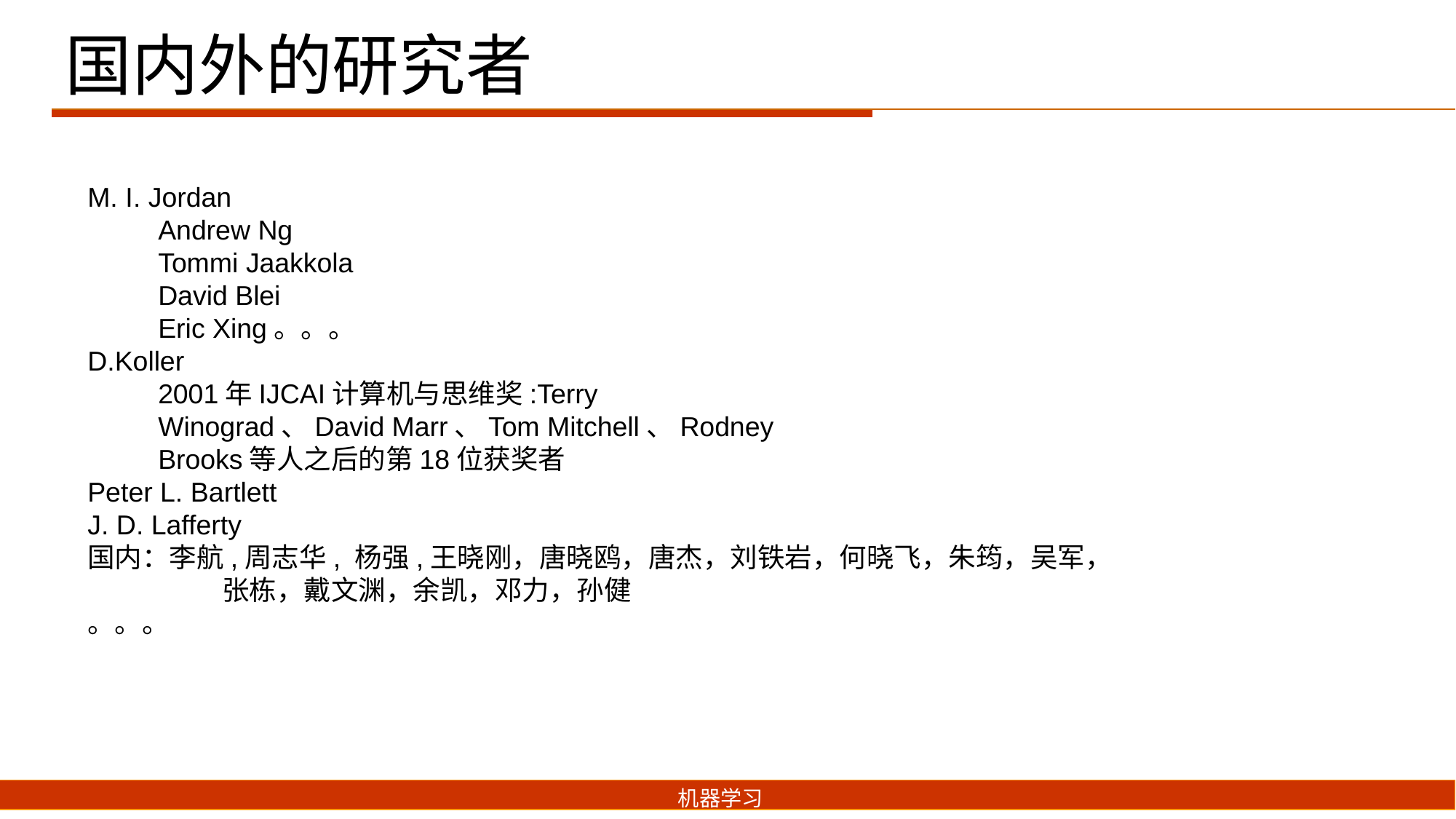

国内外的研究者
M. I. Jordan
Andrew Ng
Tommi Jaakkola
David Blei
Eric Xing。。。
D.Koller
2001年IJCAI计算机与思维奖:Terry
Winograd、David Marr、Tom Mitchell、Rodney
Brooks等人之后的第18位获奖者
Peter L. Bartlett
J. D. Lafferty
国内：李航,周志华, 杨强,王晓刚，唐晓鸥，唐杰，刘铁岩，何晓飞，朱筠，吴军，
	   张栋，戴文渊，余凯，邓力，孙健
。。。